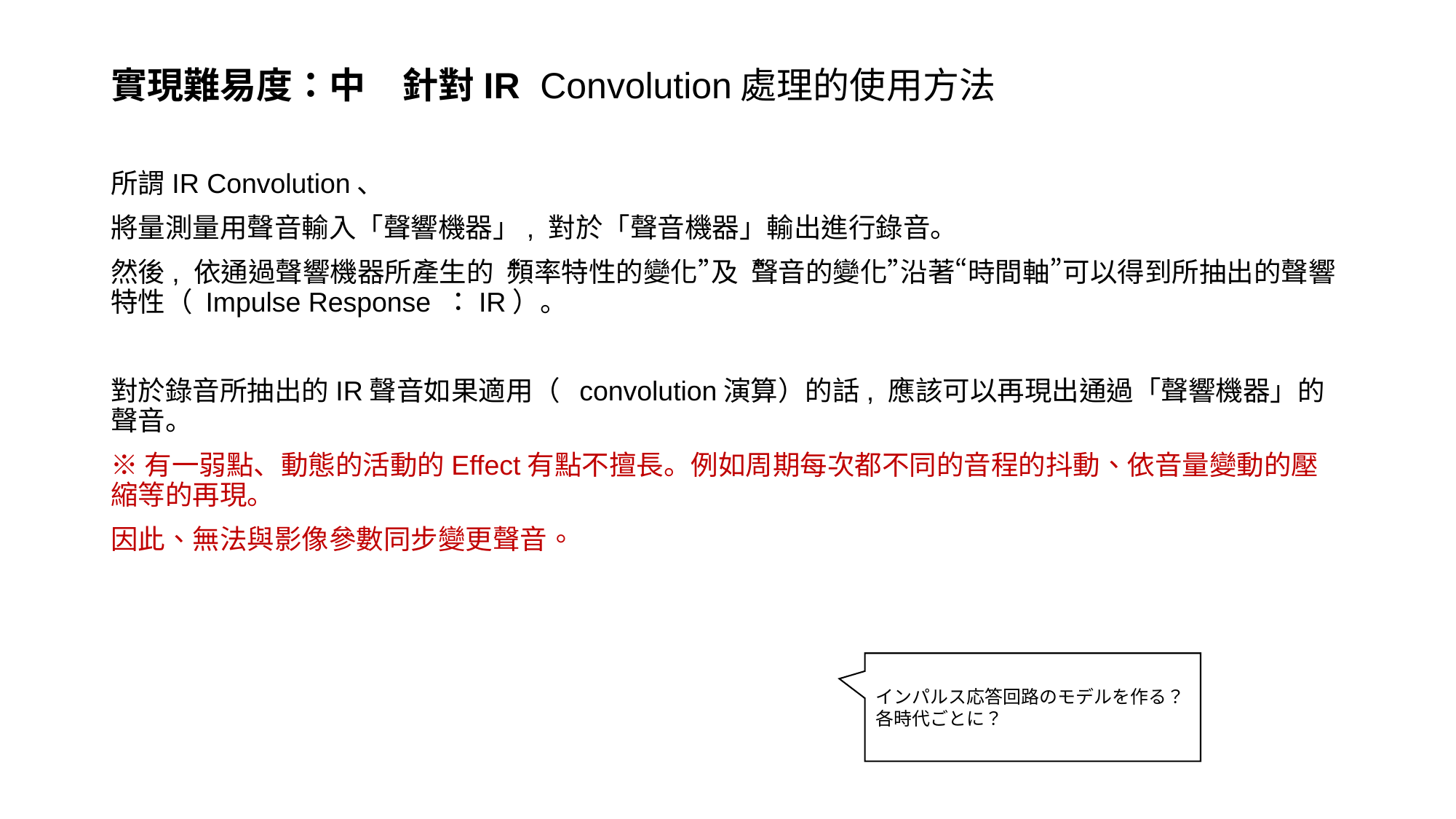

實現難易度：中　針對IR  Convolution處理的使用方法

所謂IR Convolution、
將量測量用聲音輸入「聲響機器」, 對於「聲音機器」輸出進行錄音。
然後, 依通過聲響機器所產生的“頻率特性的變化”及“聲音的變化”沿著“時間軸”可以得到所抽出的聲響特性（ Impulse Response ：IR）。

對於錄音所抽出的IR聲音如果適用（  convolution演算）的話, 應該可以再現出通過「聲響機器」的聲音。
※有一弱點、動態的活動的Effect有點不擅長。例如周期每次都不同的音程的抖動、依音量變動的壓縮等的再現。
因此、無法與影像參數同步變更聲音。
インパルス応答回路のモデルを作る？
各時代ごとに？